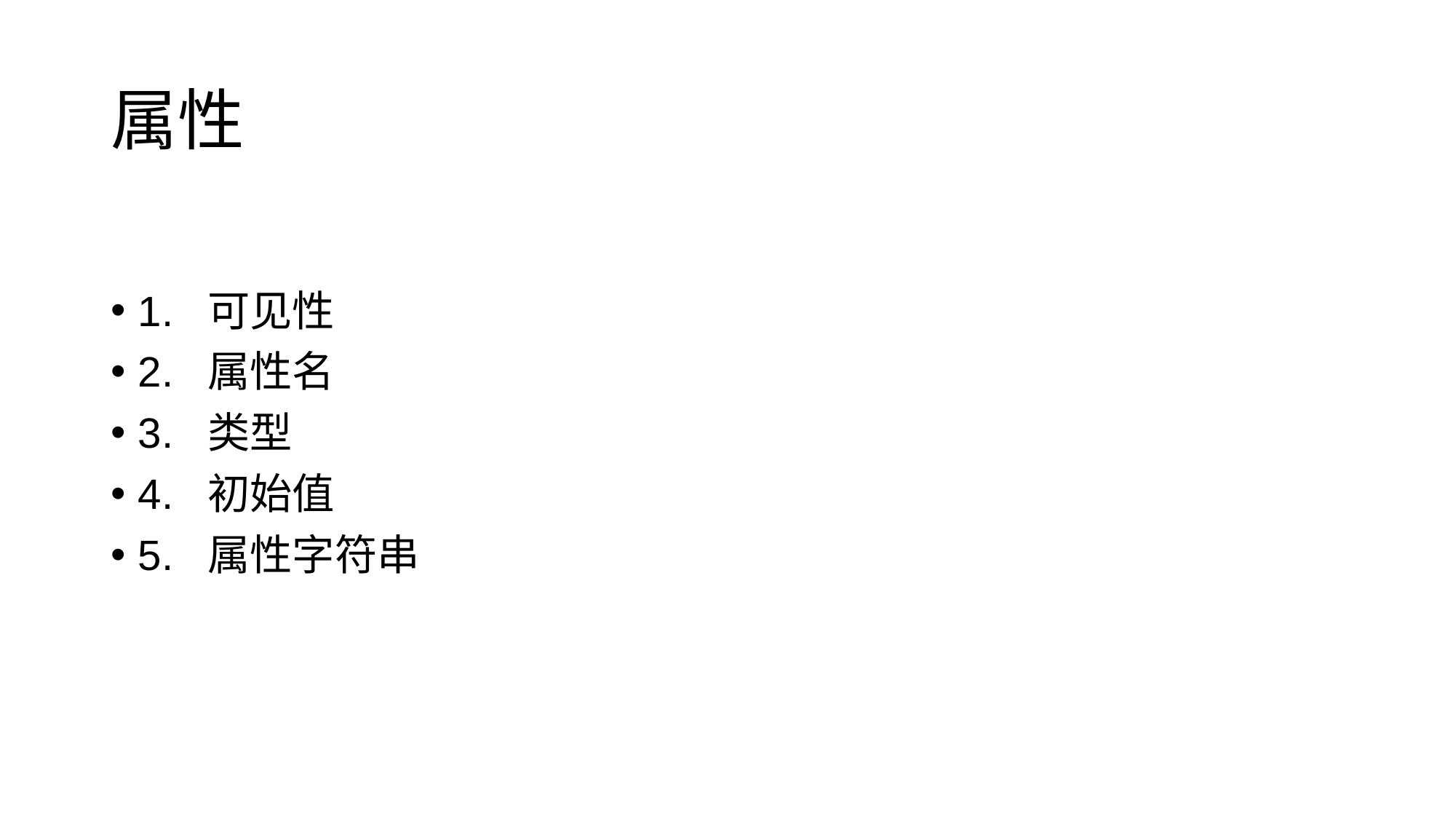

# 属性

1.  可见性
2.  属性名
3.  类型
4.  初始值
5.  属性字符串